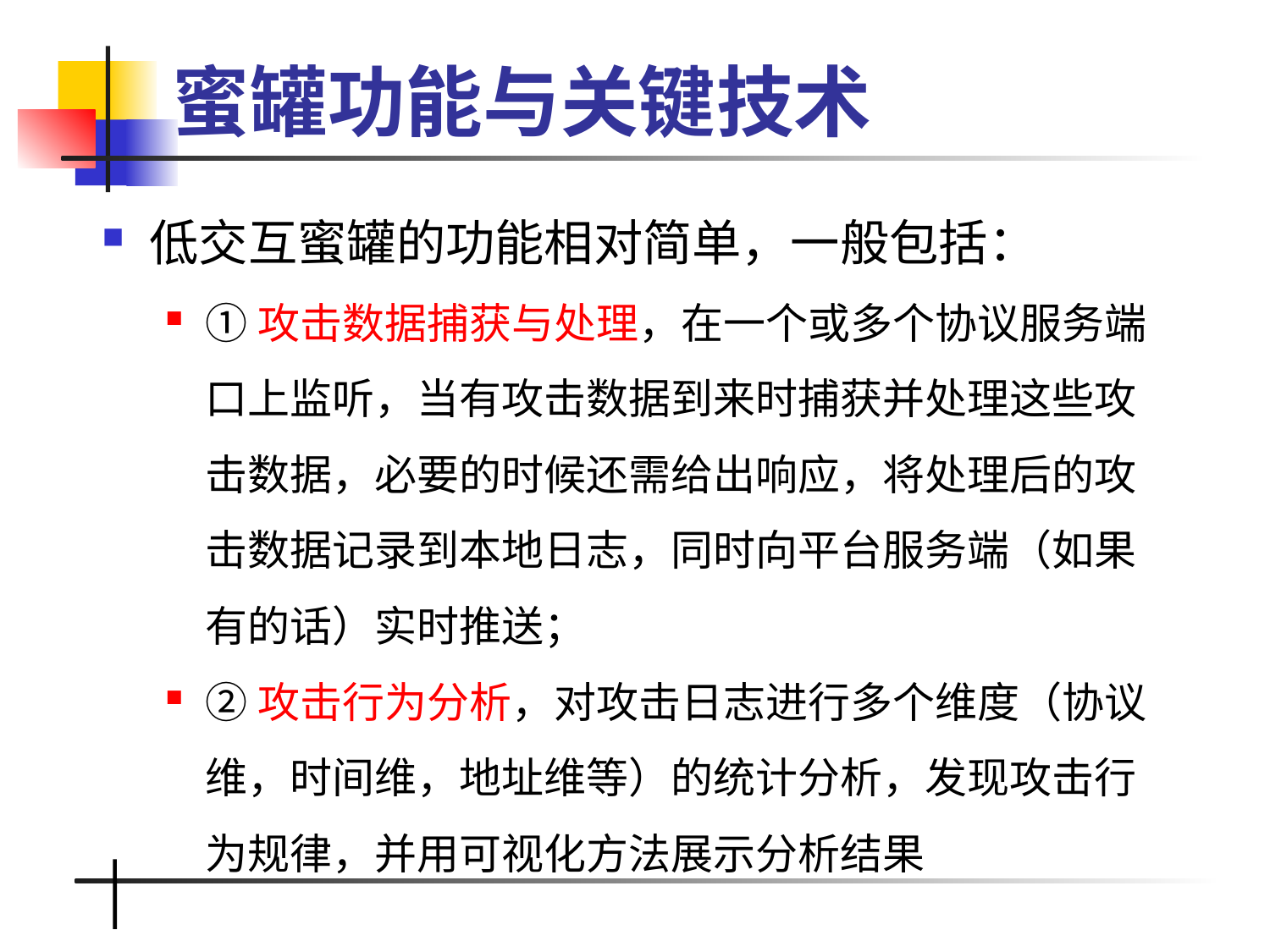

# 蜜罐功能与关键技术
低交互蜜罐的功能相对简单，一般包括：
①攻击数据捕获与处理，在一个或多个协议服务端口上监听，当有攻击数据到来时捕获并处理这些攻击数据，必要的时候还需给出响应，将处理后的攻击数据记录到本地日志，同时向平台服务端（如果有的话）实时推送；
②攻击行为分析，对攻击日志进行多个维度（协议维，时间维，地址维等）的统计分析，发现攻击行为规律，并用可视化方法展示分析结果